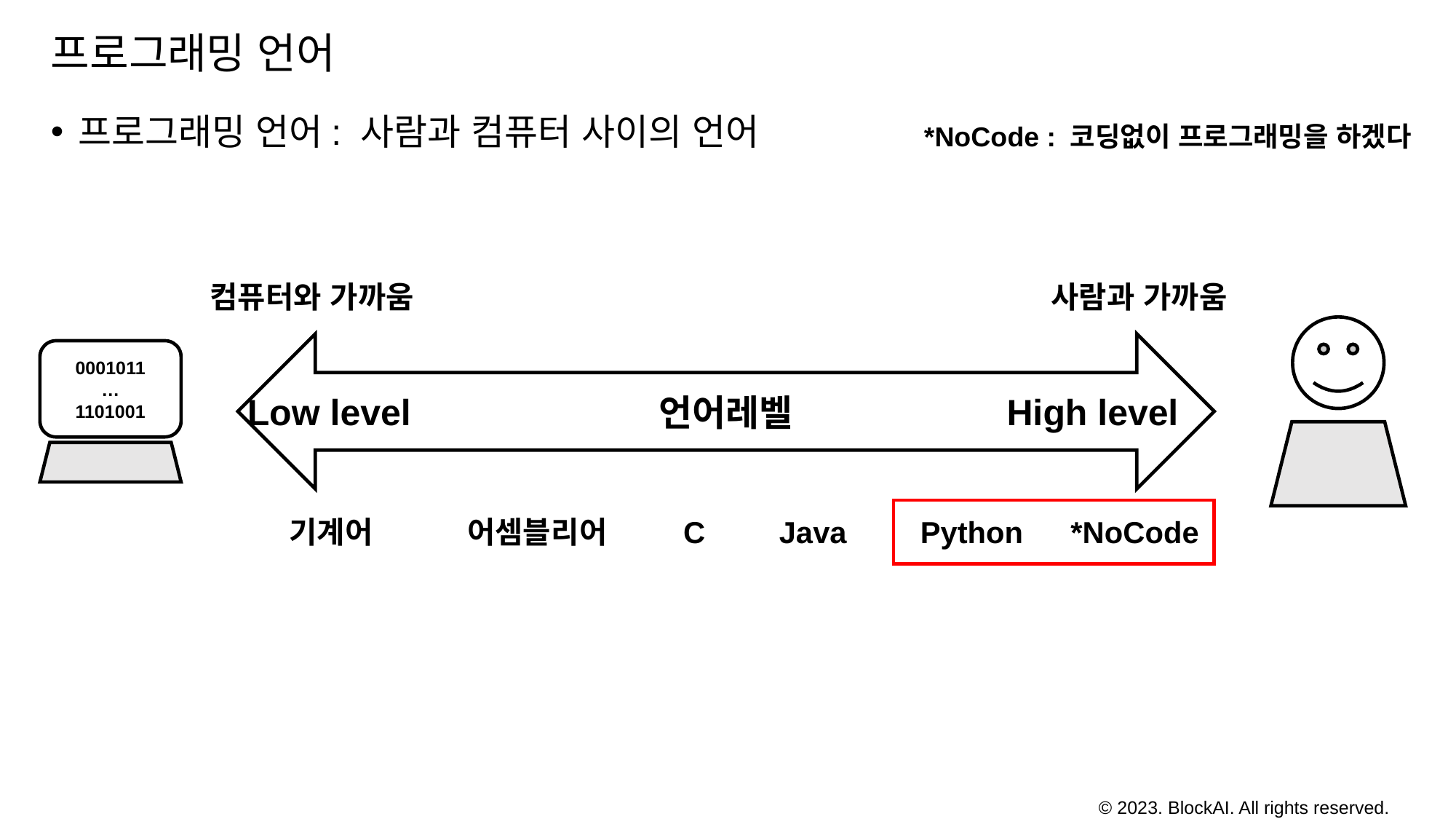

# 프로그래밍 언어
프로그래밍 언어: 사람과 컴퓨터 사이의 언어
*NoCode : 코딩없이 프로그래밍을 하겠다
컴퓨터와 가까움
사람과 가까움

언어레벨
Low level
High level
0001011
…
1101001

기계어
어셈블리어
C
Java
Python
*NoCode